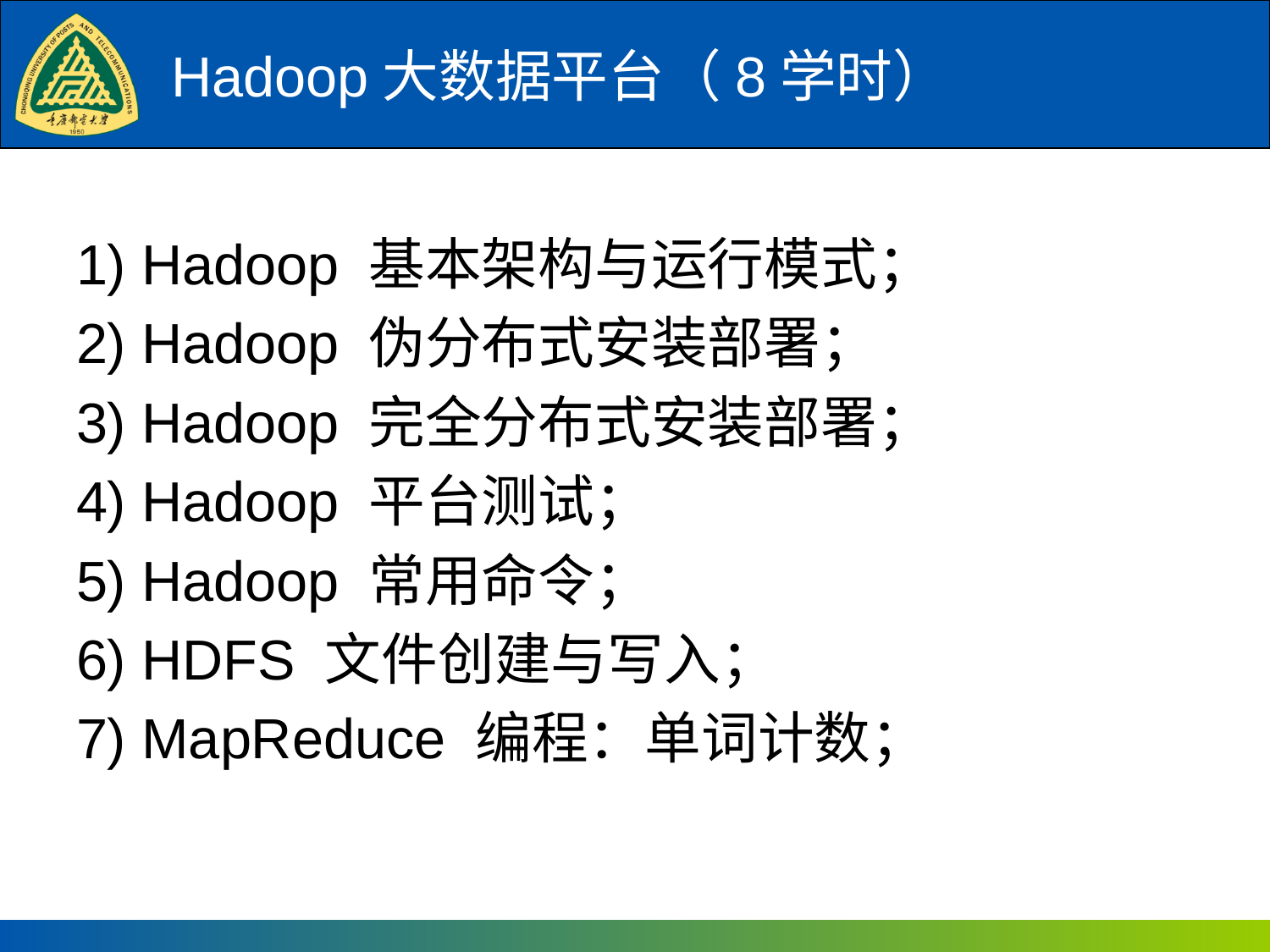

# Hadoop大数据平台（8学时）
1) Hadoop 基本架构与运行模式；
2) Hadoop 伪分布式安装部署；
3) Hadoop 完全分布式安装部署；
4) Hadoop 平台测试；
5) Hadoop 常用命令；
6) HDFS 文件创建与写入；
7) MapReduce 编程：单词计数；